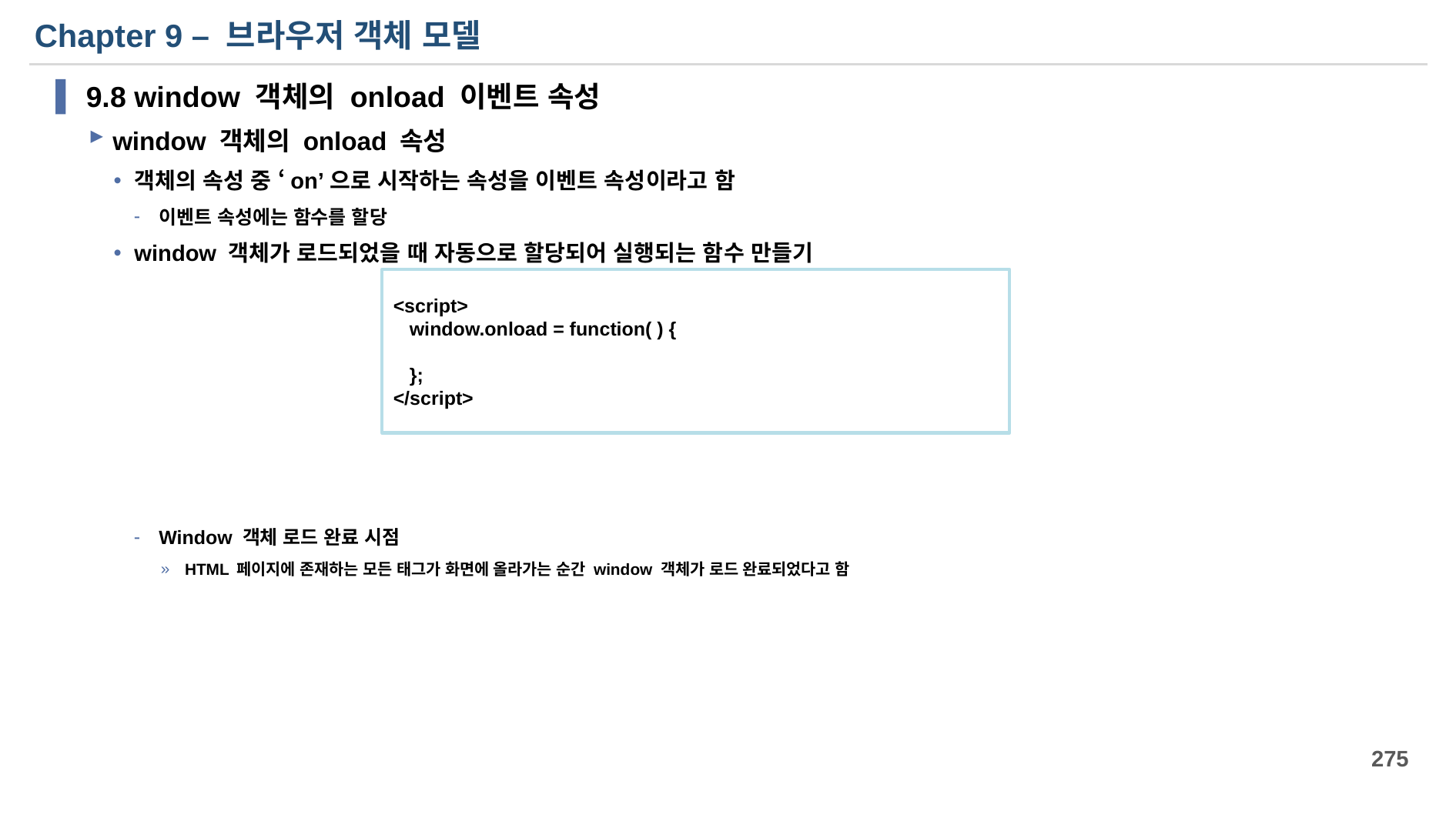

# Chapter 9 – 브라우저 객체 모델
9.8 window 객체의 onload 이벤트 속성
window 객체의 onload 속성
객체의 속성 중 ‘on’으로 시작하는 속성을 이벤트 속성이라고 함
이벤트 속성에는 함수를 할당
window 객체가 로드되었을 때 자동으로 할당되어 실행되는 함수 만들기

Window 객체 로드 완료 시점
HTML 페이지에 존재하는 모든 태그가 화면에 올라가는 순간 window 객체가 로드 완료되었다고 함

<script>
   window.onload = function( ) {

   };
</script>
275